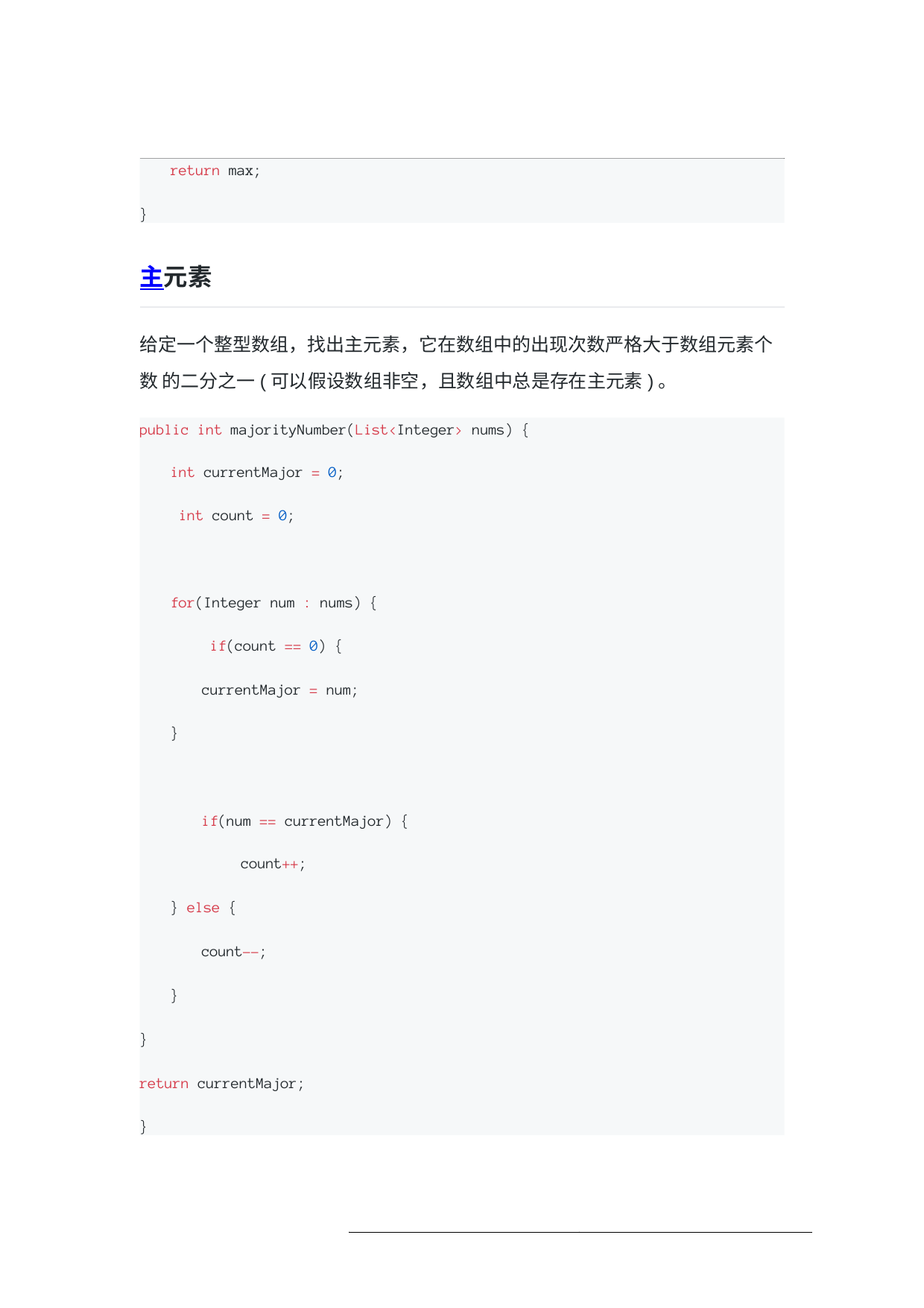

return max;

}
主元素
给定一个整型数组，找出主元素，它在数组中的出现次数严格大于数组元素个数 的二分之一(可以假设数组非空，且数组中总是存在主元素)。

public int majorityNumber(List<Integer> nums) {
int currentMajor = 0;  int count = 0;

for(Integer num : nums) {  if(count == 0) {

currentMajor = num;

}

if(num == currentMajor) {  count++;

} else {

count--;

}

}

return currentMajor;

}